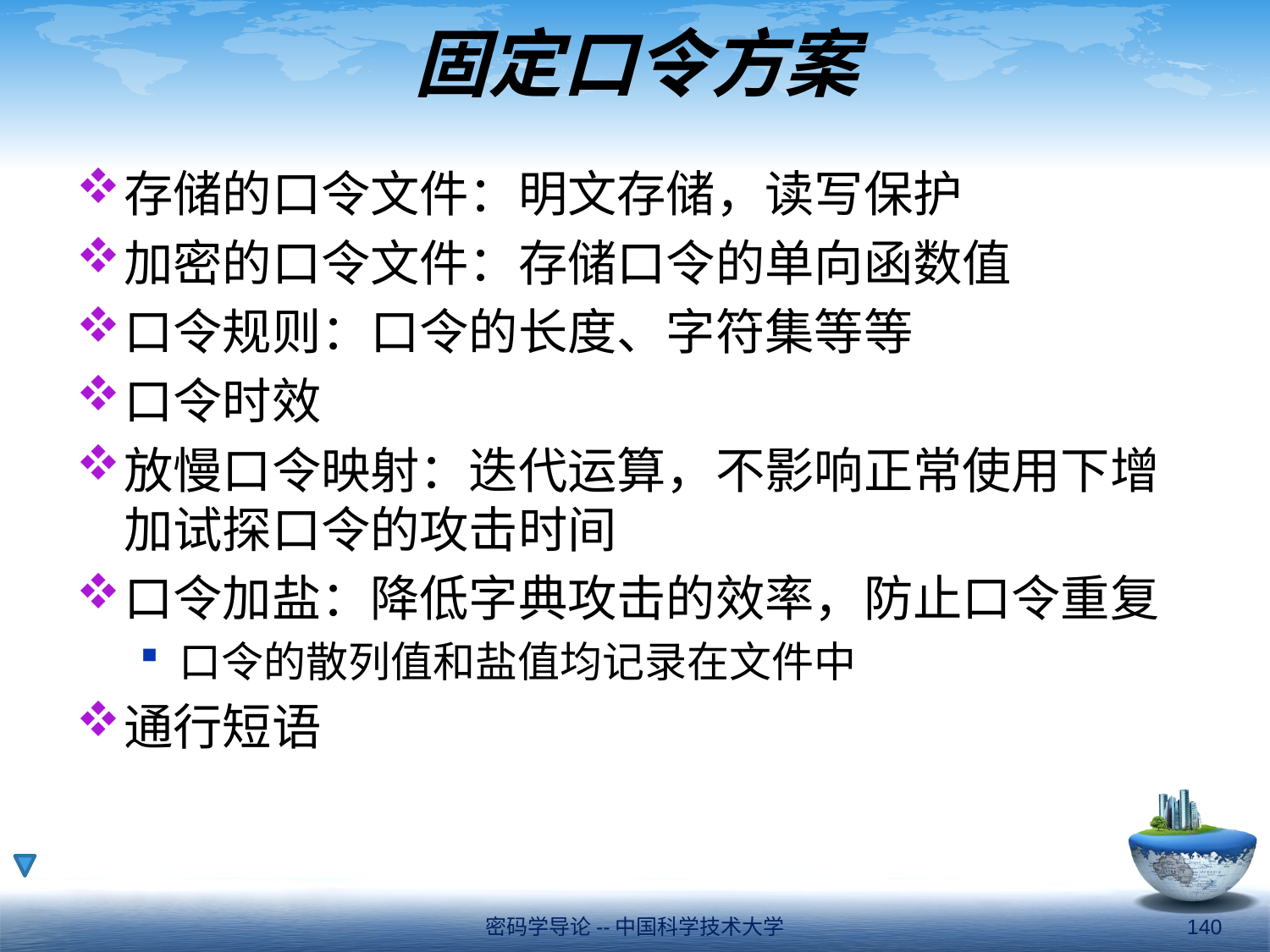

# 固定口令方案
存储的口令文件：明文存储，读写保护
加密的口令文件：存储口令的单向函数值
口令规则：口令的长度、字符集等等
口令时效
放慢口令映射：迭代运算，不影响正常使用下增加试探口令的攻击时间
口令加盐：降低字典攻击的效率，防止口令重复
口令的散列值和盐值均记录在文件中
通行短语

密码学导论--中国科学技术大学
140